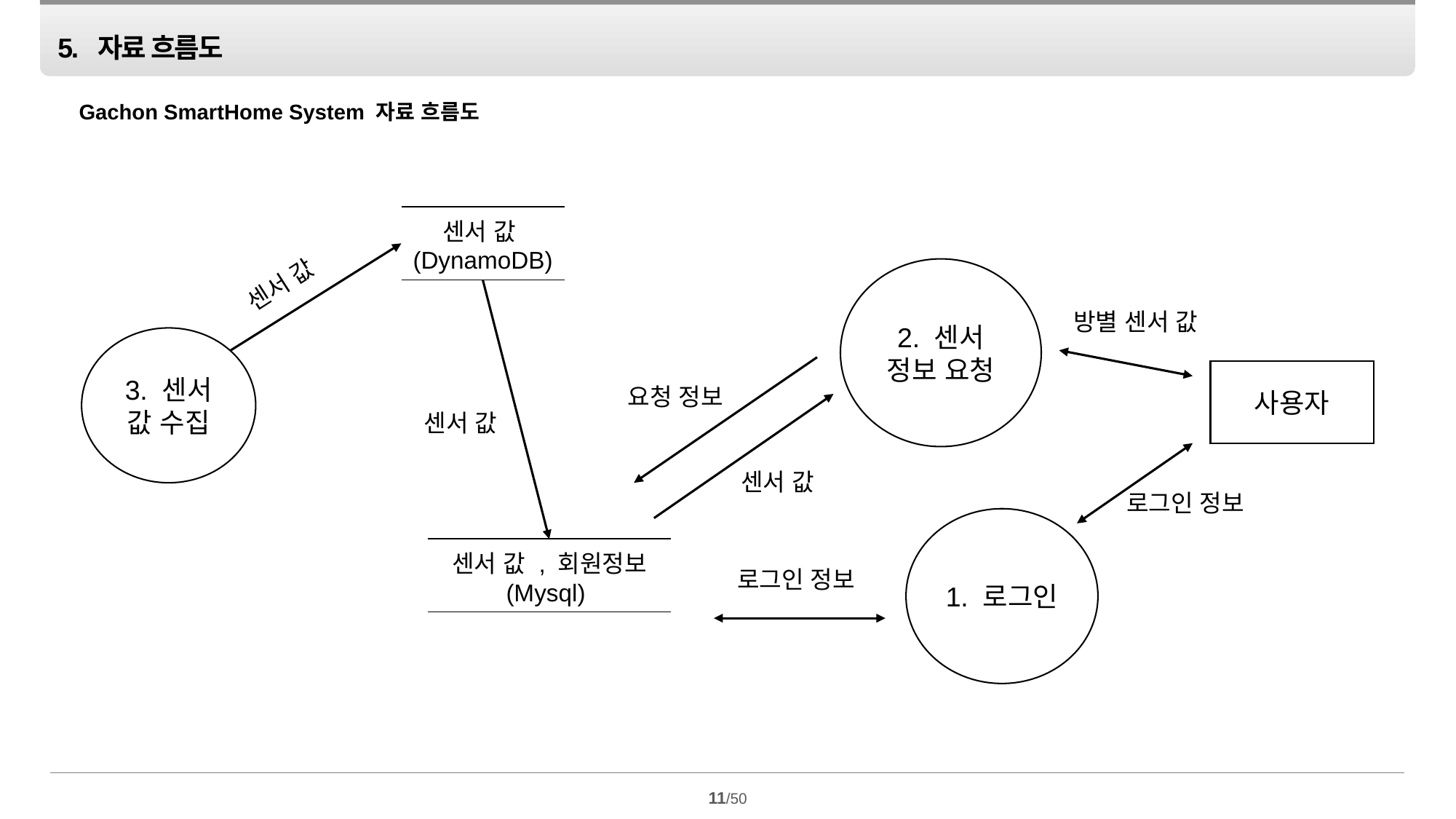

5.  자료 흐름도
Gachon SmartHome System 자료 흐름도
| 센서 값 (DynamoDB) |
| --- |
센서 값
2. 센서 정보 요청
방별 센서 값
3. 센서 값 수집
사용자
요청 정보
센서 값
센서 값
로그인 정보
1. 로그인
| 센서 값 , 회원정보 (Mysql) |
| --- |
로그인 정보